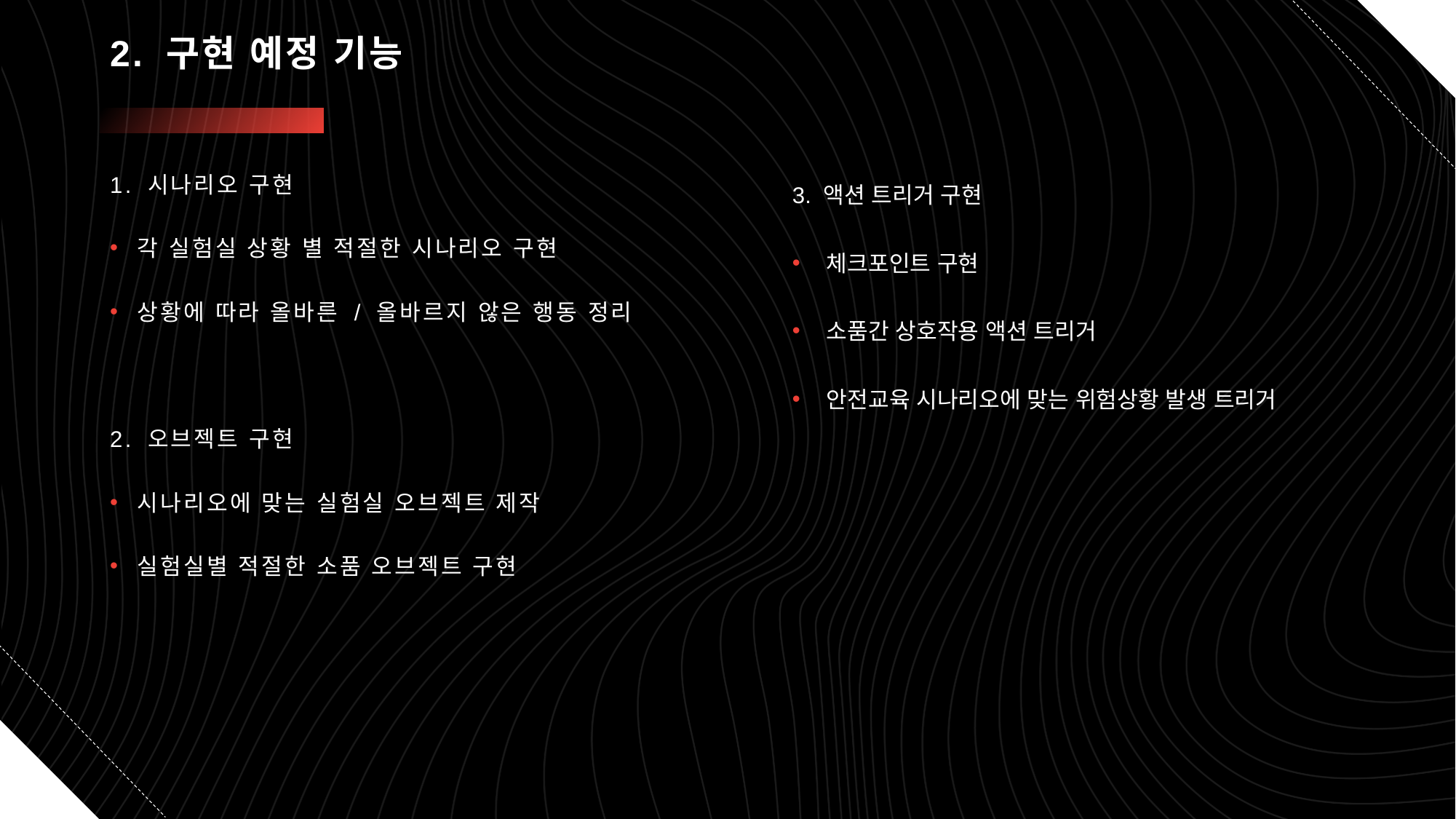

# 2. 구현 예정 기능
3. 액션 트리거 구현
체크포인트 구현
소품간 상호작용 액션 트리거
안전교육 시나리오에 맞는 위험상황 발생 트리거
1. 시나리오 구현
각 실험실 상황 별 적절한 시나리오 구현
상황에 따라 올바른 / 올바르지 않은 행동 정리

2. 오브젝트 구현
시나리오에 맞는 실험실 오브젝트 제작
실험실별 적절한 소품 오브젝트 구현